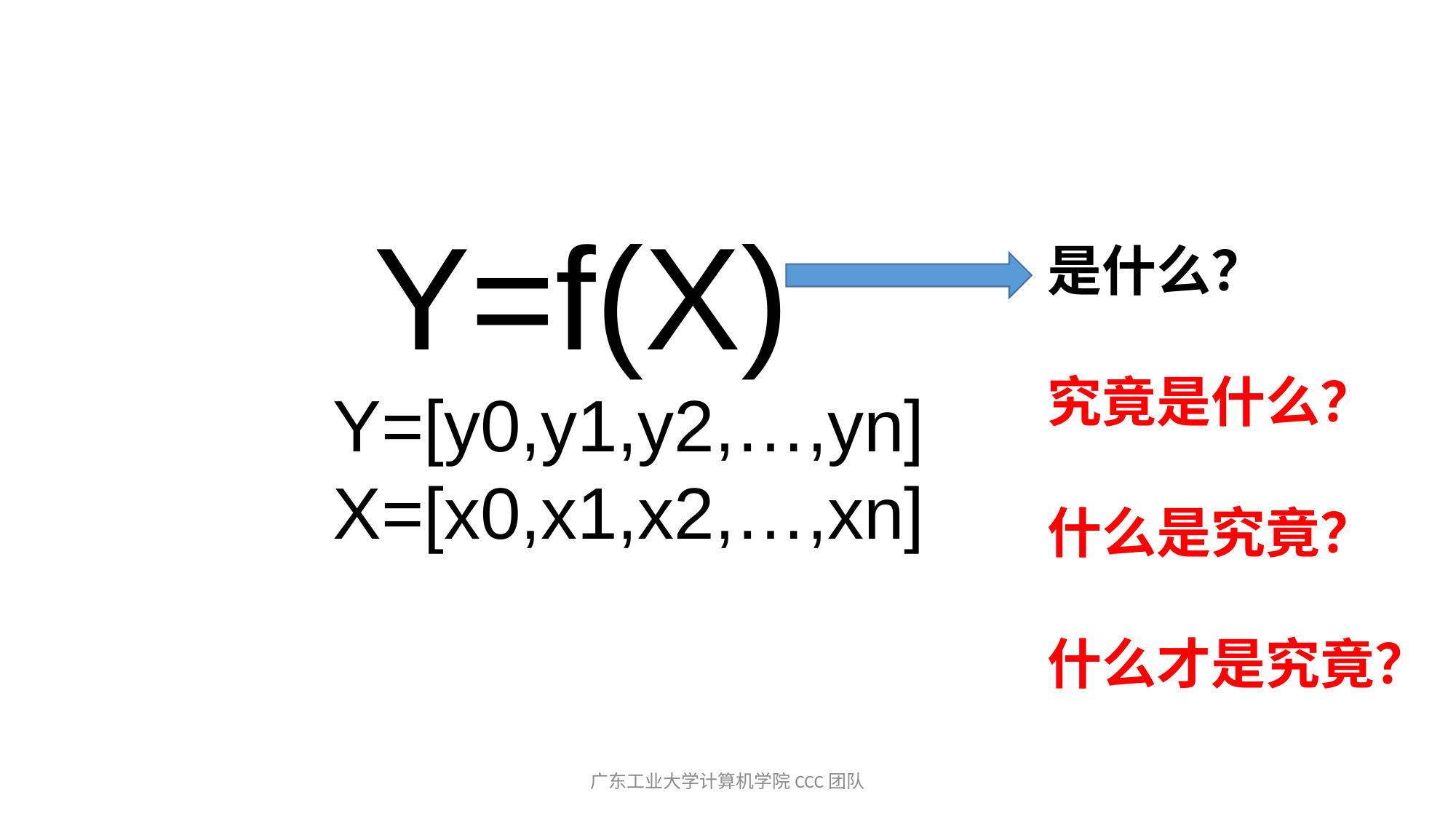

Y=f(X)
Y=[y0,y1,y2,…,yn]
X=[x0,x1,x2,…,xn]
是什么？

究竟是什么？

什么是究竟？

什么才是究竟？

广东工业大学计算机学院CCC团队